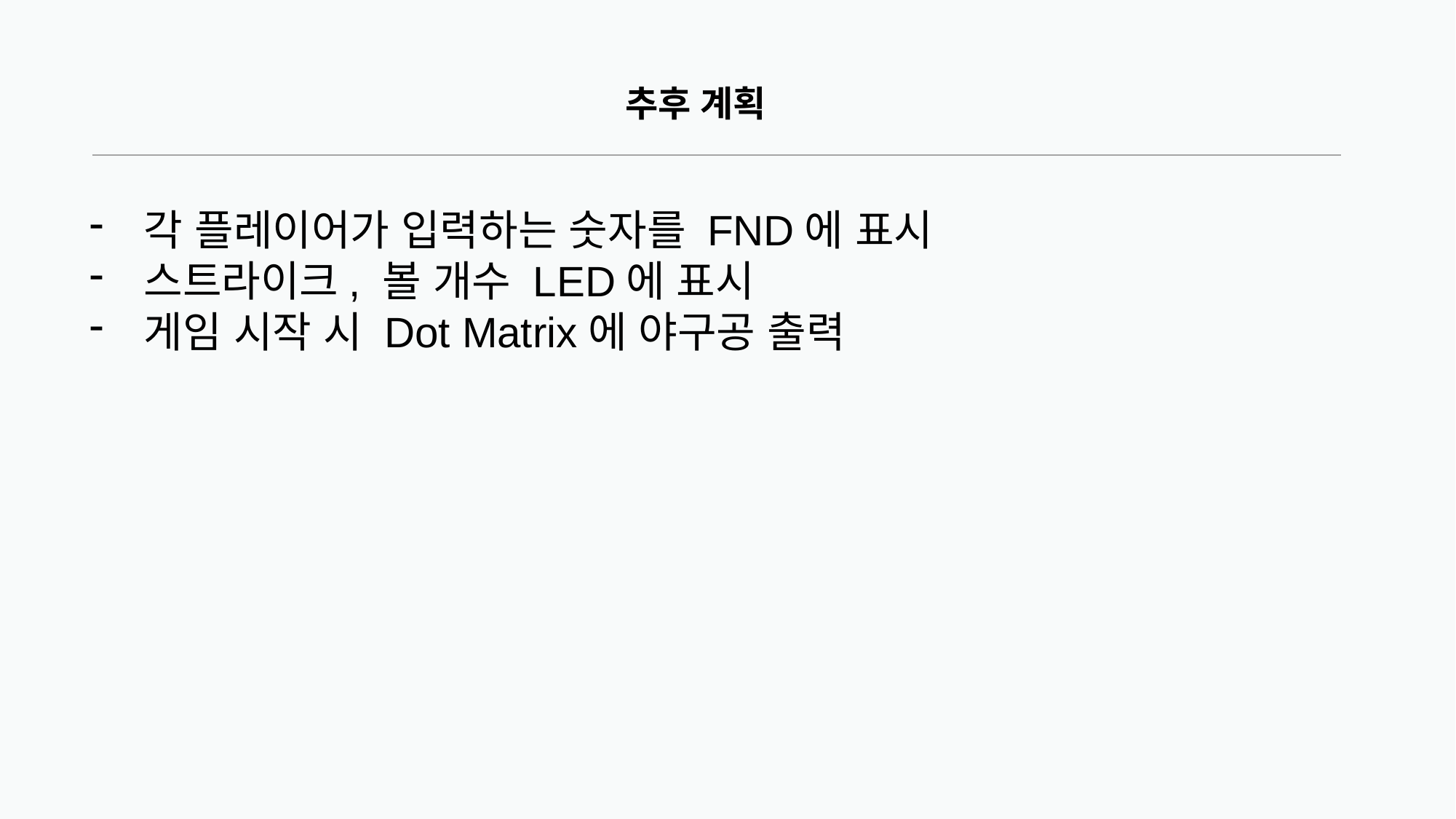

# 추후 계획
각 플레이어가 입력하는 숫자를 FND에 표시
스트라이크, 볼 개수 LED에 표시
게임 시작 시 Dot Matrix에 야구공 출력